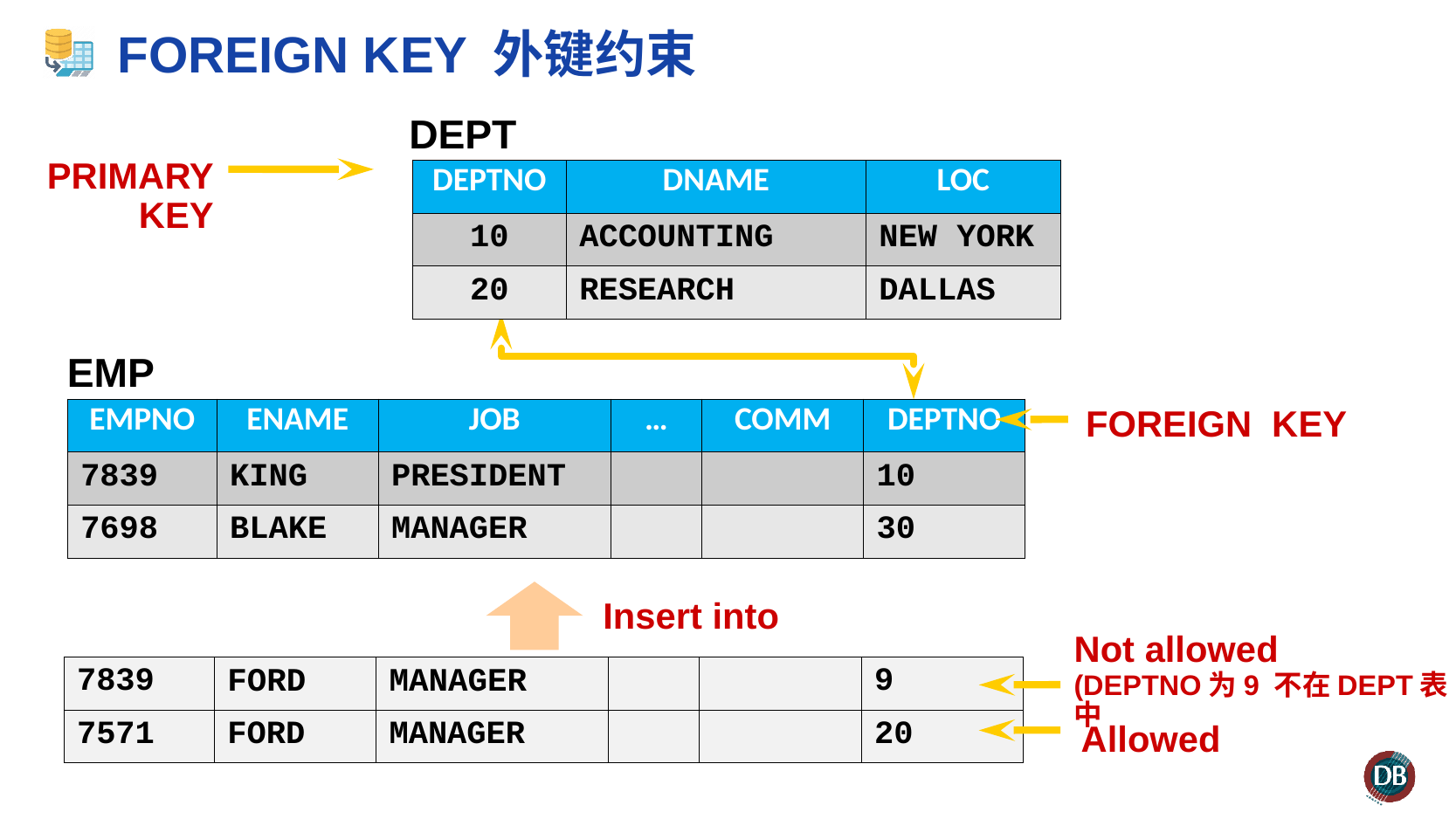

# FOREIGN KEY 外键约束
DEPT
PRIMARY
KEY
| DEPTNO | DNAME | LOC |
| --- | --- | --- |
| 10 | ACCOUNTING | NEW YORK |
| 20 | RESEARCH | DALLAS |

EMP
FOREIGN  KEY
| EMPNO | ENAME | JOB | … | COMM | DEPTNO |
| --- | --- | --- | --- | --- | --- |
| 7839 | KING | PRESIDENT |  |  | 10 |
| 7698 | BLAKE | MANAGER |  |  | 30 |

Insert into

Not allowed
(DEPTNO为9 不在DEPT表中

Allowed

| 7839 | FORD | MANAGER |  |  | 9 |
| --- | --- | --- | --- | --- | --- |
| 7571 | FORD | MANAGER |  |  | 20 |